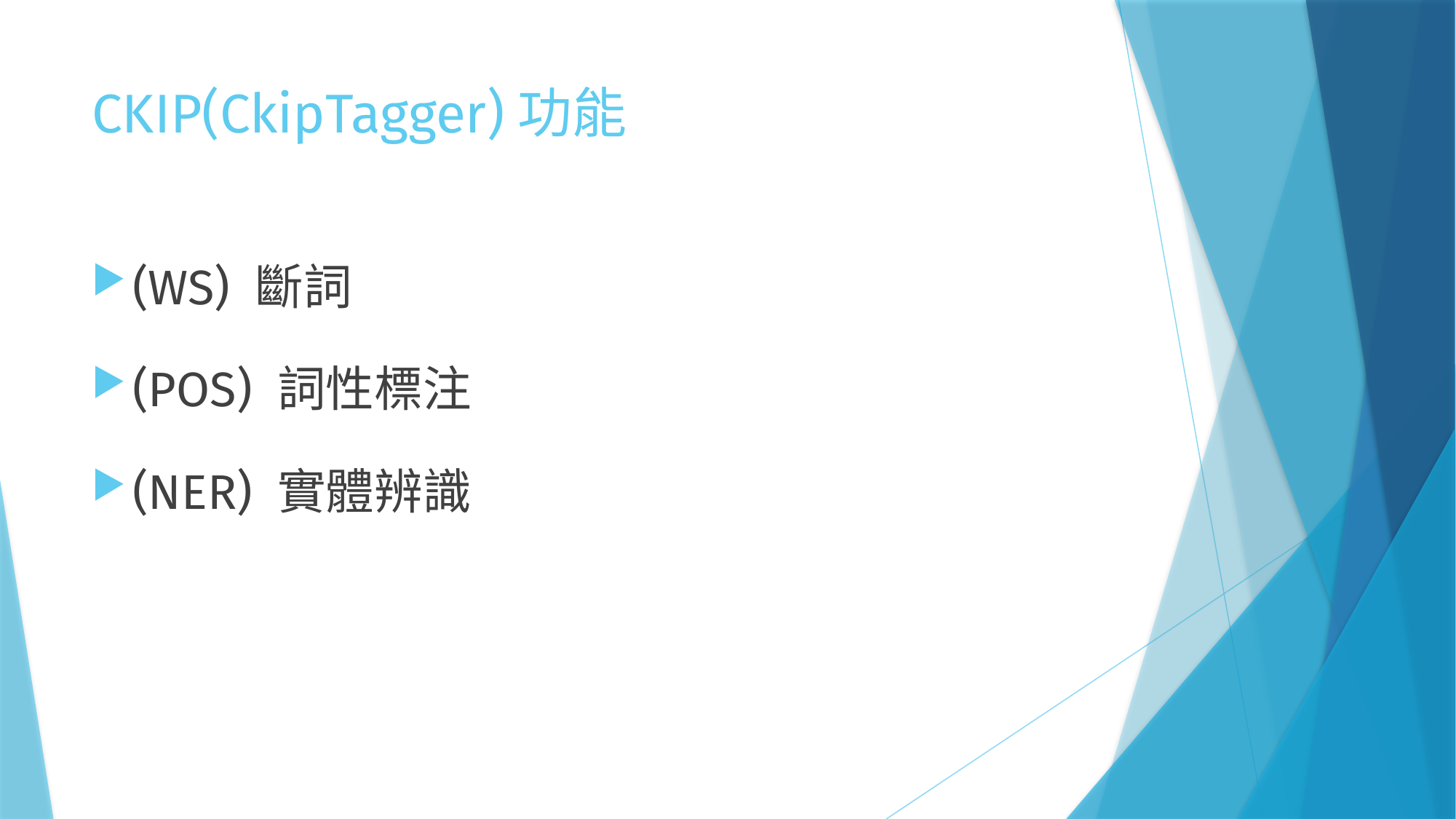

# CKIP(CkipTagger)功能
(WS) 斷詞
(POS) 詞性標注
(NER) 實體辨識